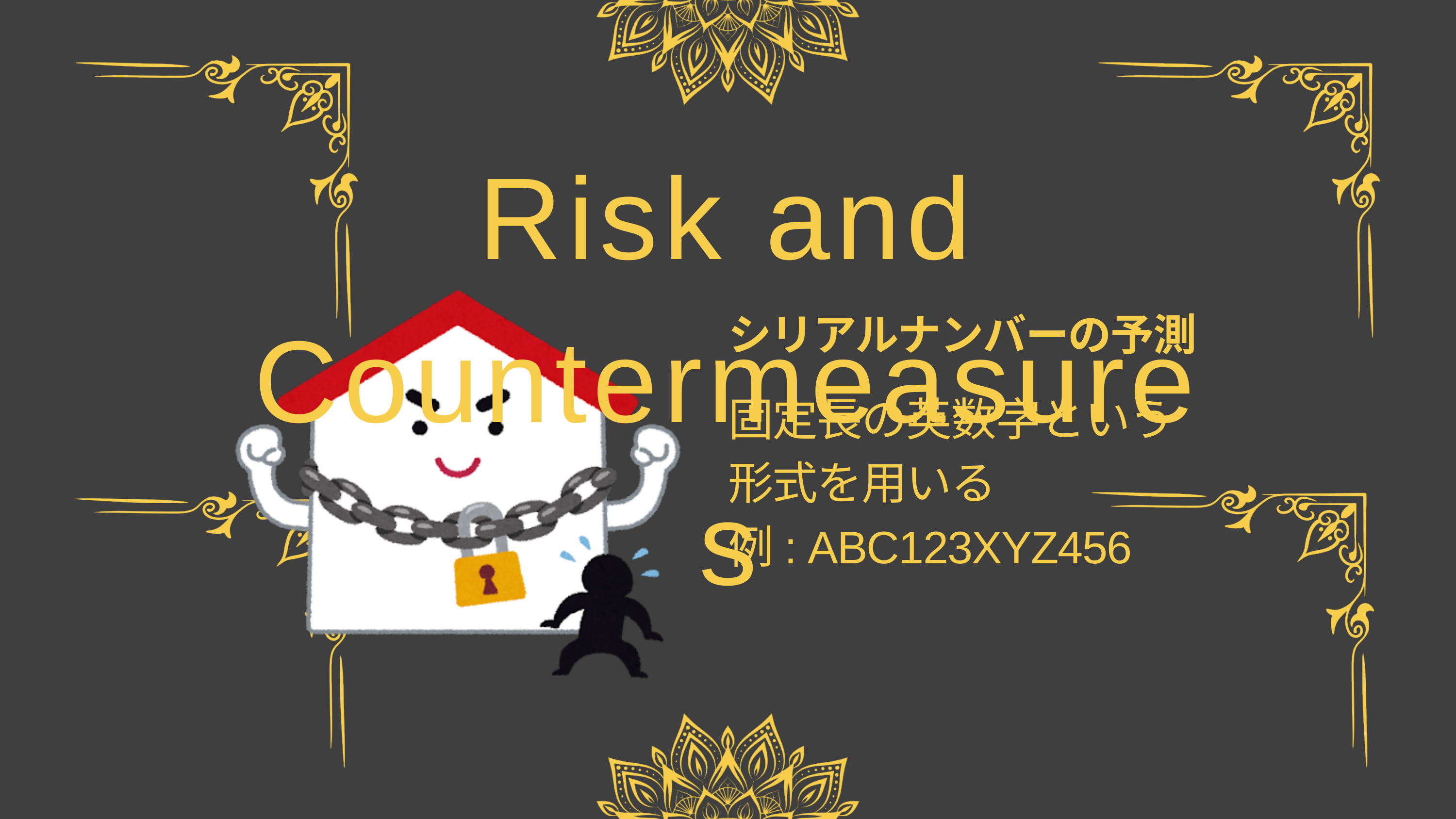

Risk and Countermeasures

シリアルナンバーの予測
固定長の英数字という
形式を用いる
例: ABC123XYZ456